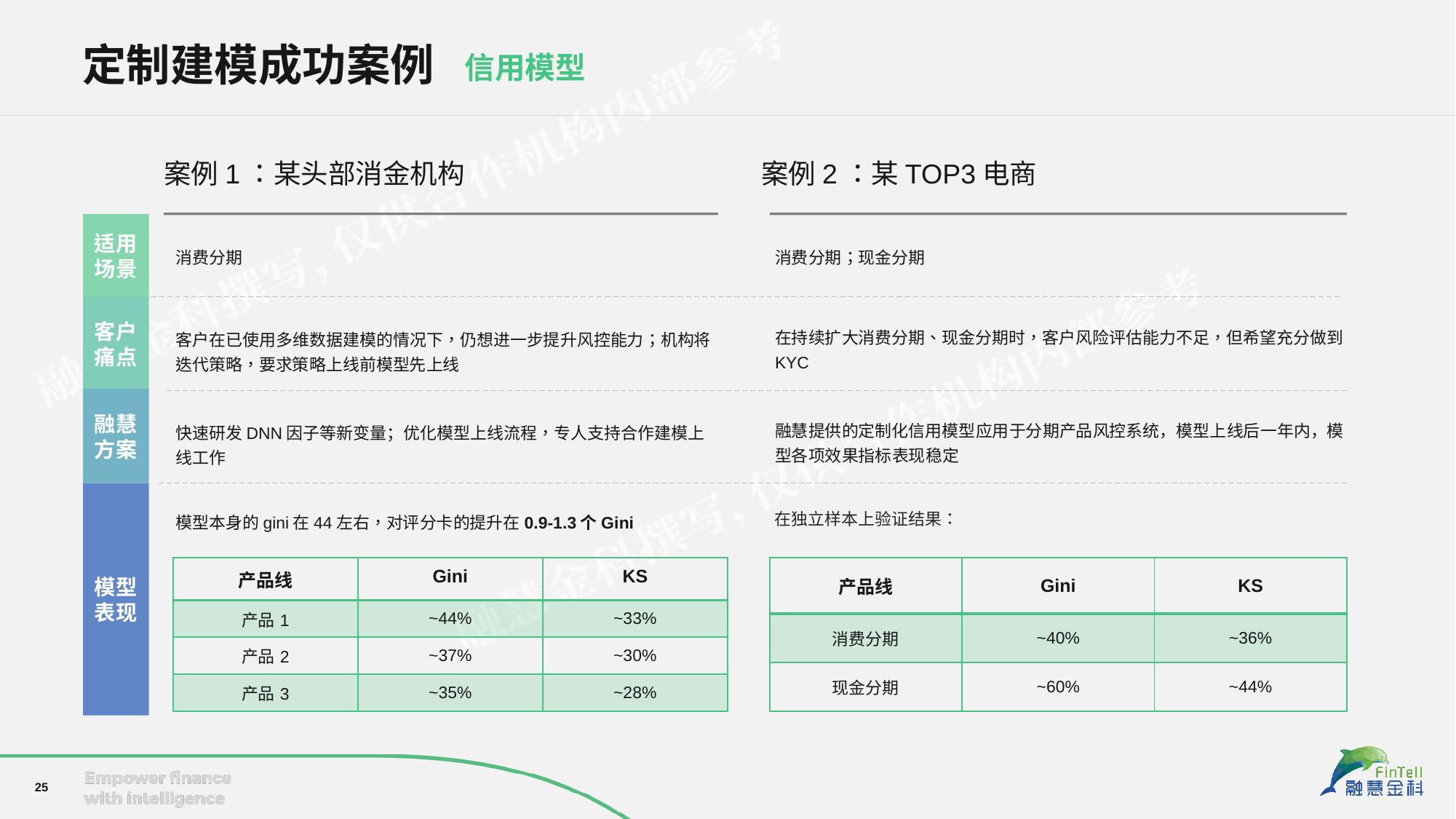

定制建模成功案例
信用模型
案例1：某头部消金机构
案例2：某TOP3电商
适用场景

消费分期
消费分期；现金分期
客户痛点

在持续扩大消费分期、现金分期时，客户风险评估能力不足，但希望充分做到KYC
客户在已使用多维数据建模的情况下，仍想进一步提升风控能力；机构将迭代策略，要求策略上线前模型先上线
融慧方案

融慧提供的定制化信用模型应用于分期产品风控系统，模型上线后一年内，模型各项效果指标表现稳定
快速研发DNN因子等新变量；优化模型上线流程，专人支持合作建模上线工作
模型表现

模型本身的gini在44左右，对评分卡的提升在0.9-1.3个Gini
在独立样本上验证结果：
| 产品线 | Gini | KS |
| --- | --- | --- |
| 产品1 | ~44% | ~33% |
| 产品2 | ~37% | ~30% |
| 产品3 | ~35% | ~28% |
| 产品线 | Gini | KS |
| --- | --- | --- |
| 消费分期 | ~40% | ~36% |
| 现金分期 | ~60% | ~44% |